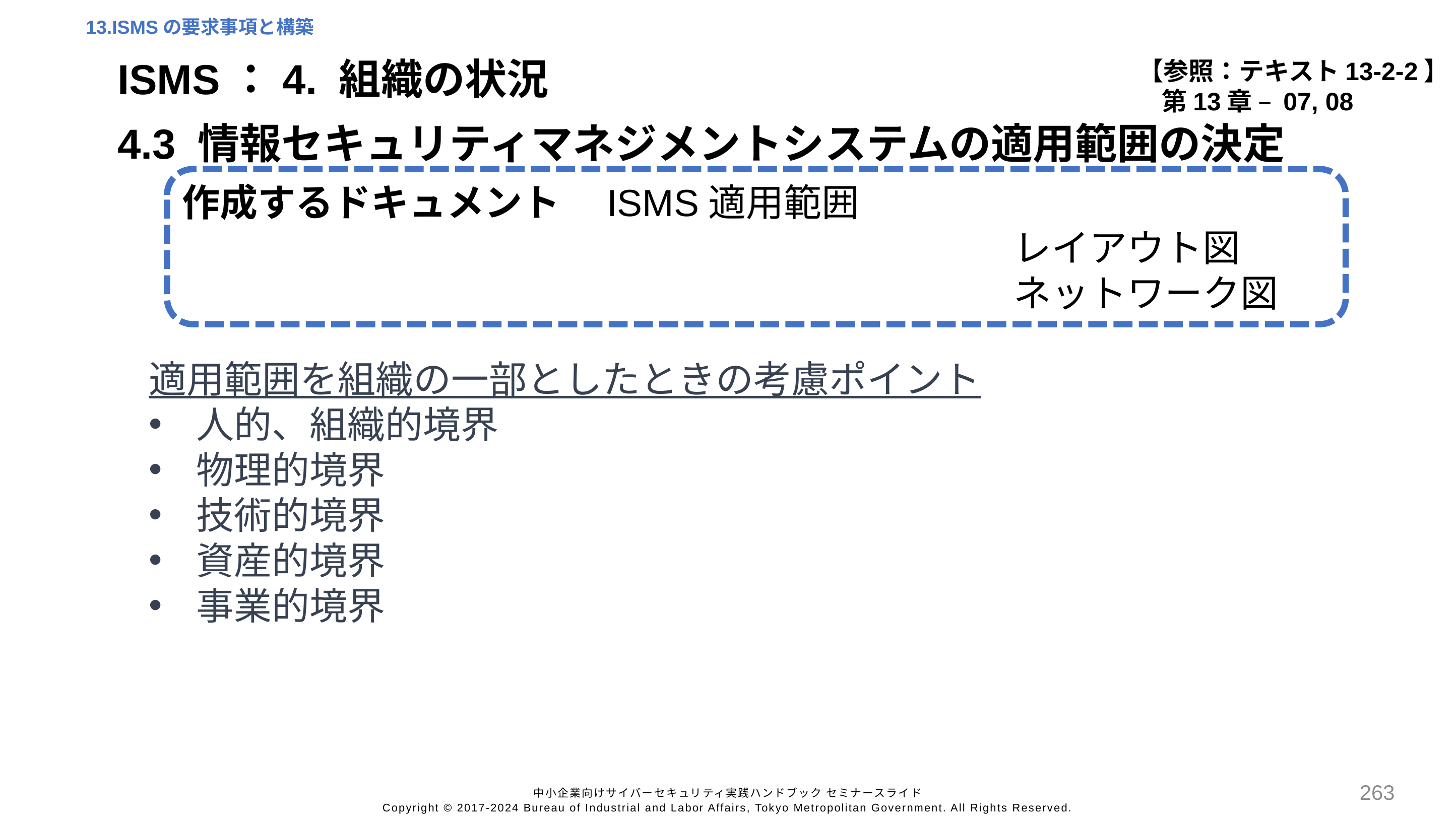

13.ISMSの要求事項と構築
【参照：テキスト13-2-2】
第13章 – 07, 08
ISMS：4. 組織の状況
4.3 情報セキュリティマネジメントシステムの適用範囲の決定
作成するドキュメント　ISMS適用範囲
											レイアウト図
											ネットワーク図

適用範囲を組織の一部としたときの考慮ポイント
人的、組織的境界
物理的境界
技術的境界
資産的境界
事業的境界
263